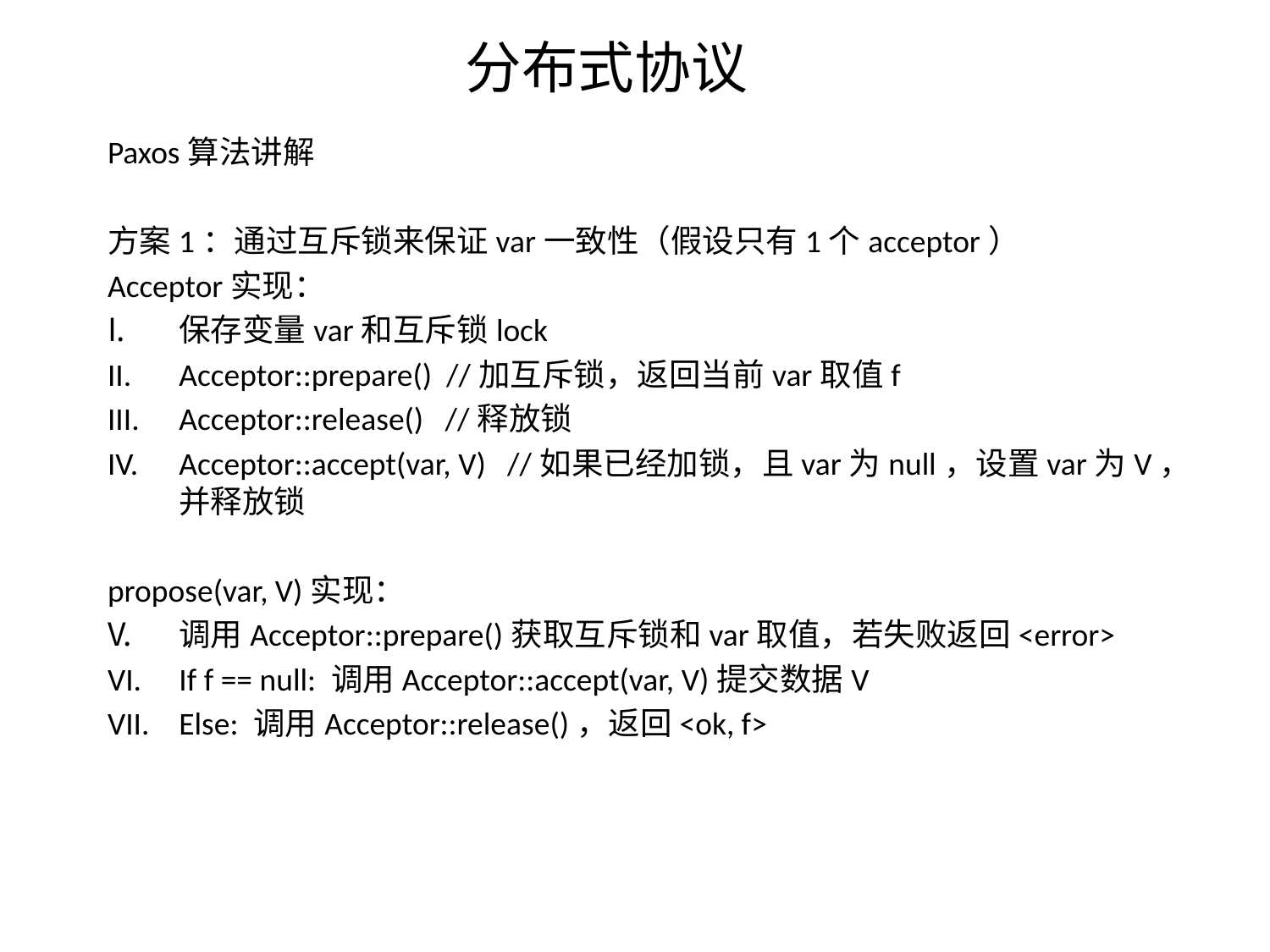

# 分布式协议
Paxos算法讲解

方案1：通过互斥锁来保证var一致性（假设只有1个acceptor）
Acceptor实现：
保存变量var和互斥锁lock
Acceptor::prepare()  //加互斥锁，返回当前var取值f
Acceptor::release()   //释放锁
Acceptor::accept(var, V)   //如果已经加锁，且var为null，设置var为V，并释放锁

propose(var, V)实现：
调用Acceptor::prepare()获取互斥锁和var取值，若失败返回<error>
If f == null: 调用Acceptor::accept(var, V)提交数据V
Else: 调用Acceptor::release()，返回<ok, f>